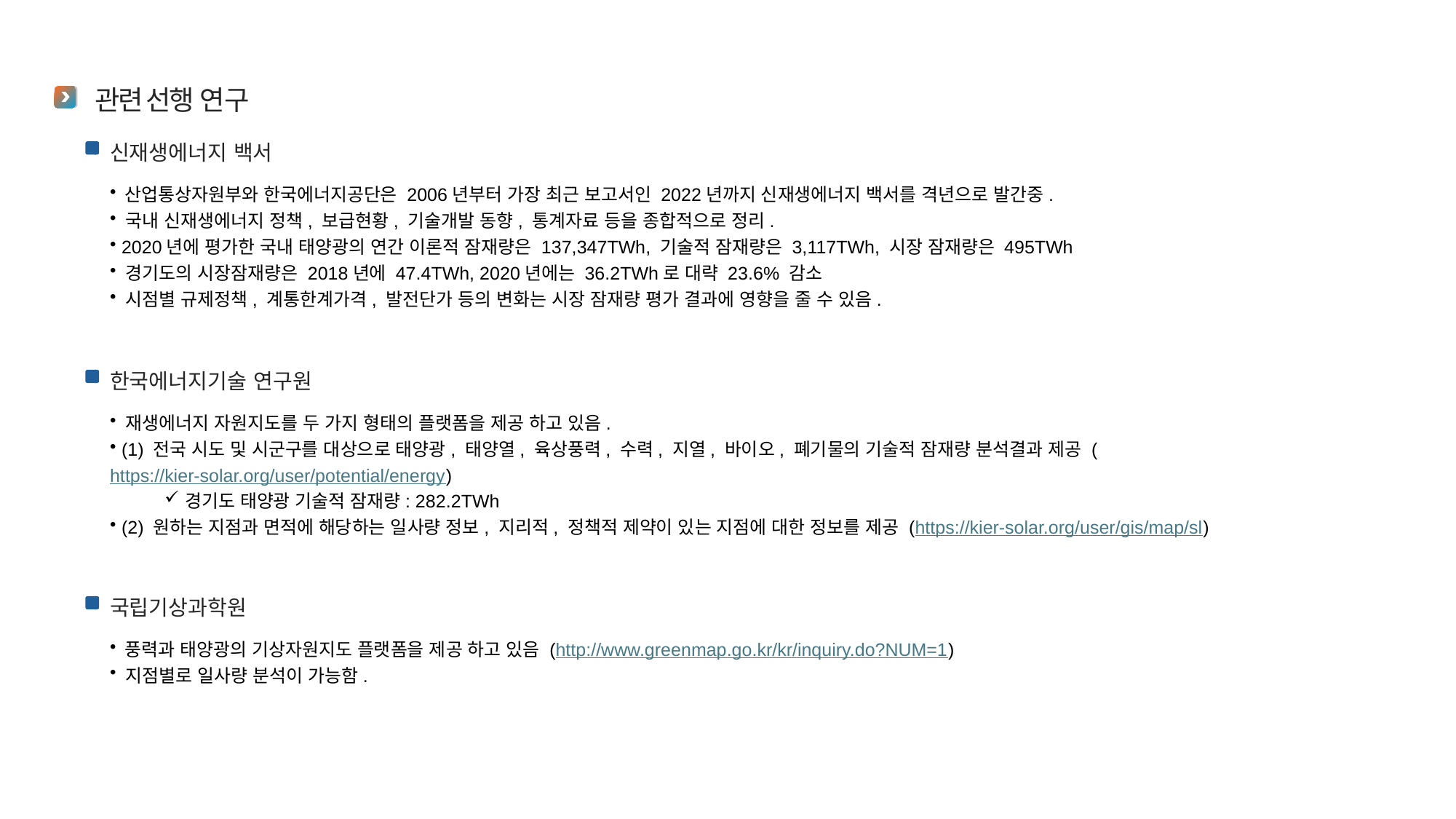

관련 선행 연구

신재생에너지 백서

 산업통상자원부와 한국에너지공단은 2006년부터 가장 최근 보고서인 2022년까지 신재생에너지 백서를 격년으로 발간중.
 국내 신재생에너지 정책, 보급현황, 기술개발 동향, 통계자료 등을 종합적으로 정리.
 2020년에 평가한 국내 태양광의 연간 이론적 잠재량은 137,347TWh, 기술적 잠재량은 3,117TWh, 시장 잠재량은 495TWh
 경기도의 시장잠재량은 2018년에 47.4TWh, 2020년에는 36.2TWh로 대략 23.6% 감소
 시점별 규제정책, 계통한계가격, 발전단가 등의 변화는 시장 잠재량 평가 결과에 영향을 줄 수 있음.
한국에너지기술 연구원

 재생에너지 자원지도를 두 가지 형태의 플랫폼을 제공 하고 있음.
 (1) 전국 시도 및 시군구를 대상으로 태양광, 태양열, 육상풍력, 수력, 지열, 바이오, 폐기물의 기술적 잠재량 분석결과 제공 (https://kier-solar.org/user/potential/energy)
경기도 태양광 기술적 잠재량: 282.2TWh
 (2) 원하는 지점과 면적에 해당하는 일사량 정보, 지리적, 정책적 제약이 있는 지점에 대한 정보를 제공 (https://kier-solar.org/user/gis/map/sl)
국립기상과학원

 풍력과 태양광의 기상자원지도 플랫폼을 제공 하고 있음 (http://www.greenmap.go.kr/kr/inquiry.do?NUM=1)
 지점별로 일사량 분석이 가능함.